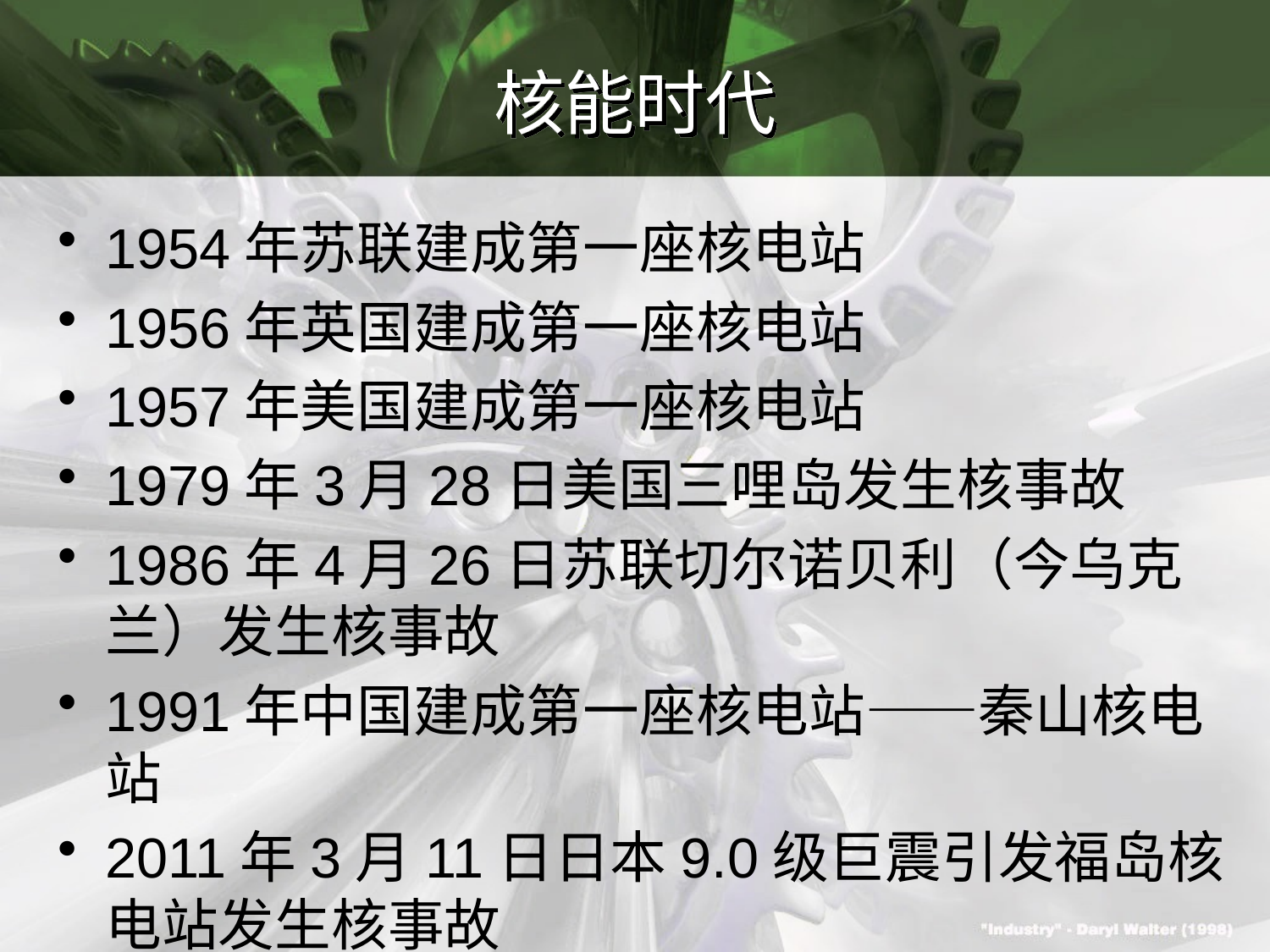

# 核能时代
1954年苏联建成第一座核电站
1956年英国建成第一座核电站
1957年美国建成第一座核电站
1979年3月28日美国三哩岛发生核事故
1986年4月26日苏联切尔诺贝利（今乌克兰）发生核事故
1991年中国建成第一座核电站——秦山核电站
2011年3月11日日本9.0级巨震引发福岛核电站发生核事故